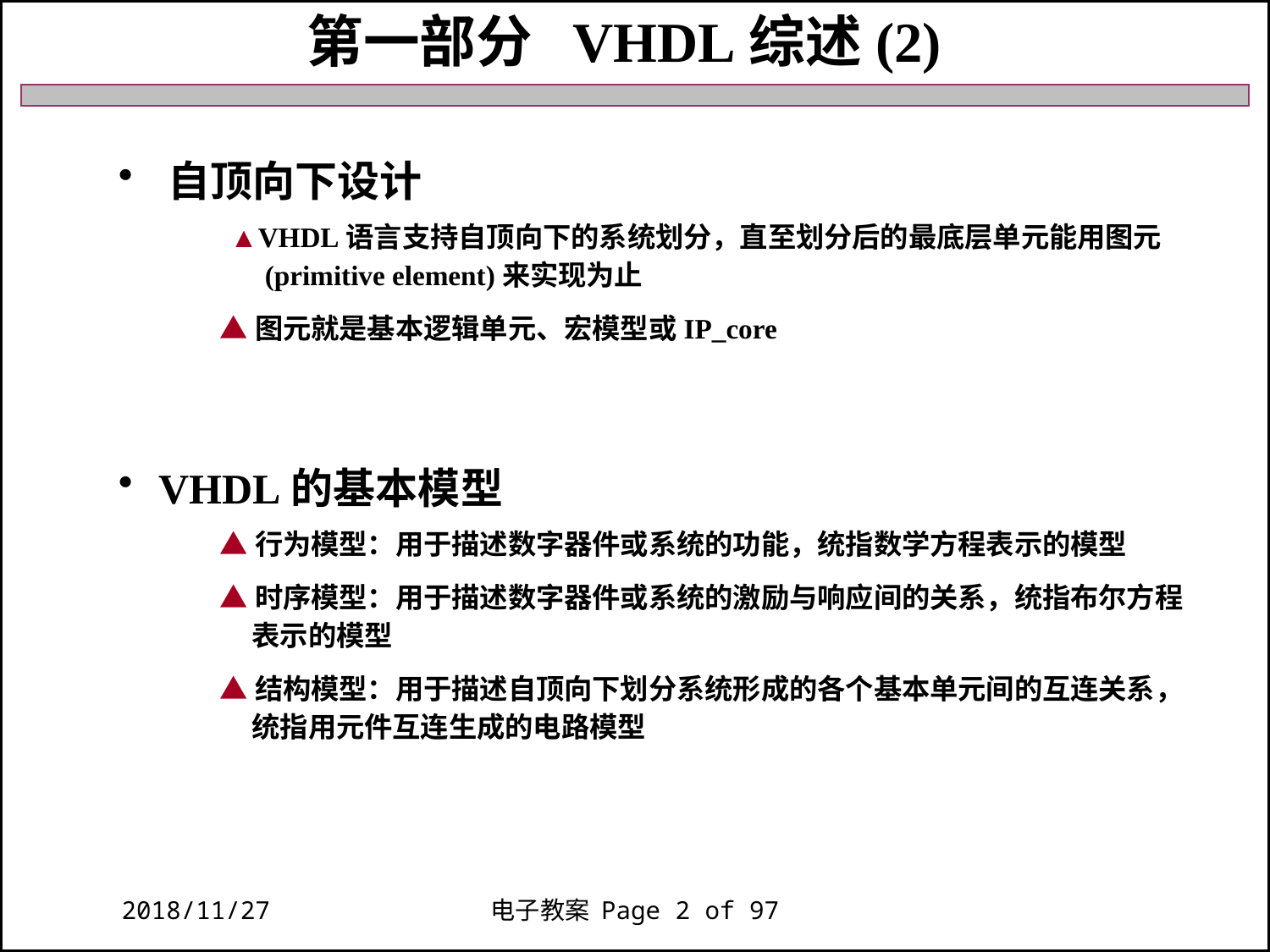

第一部分  VHDL综述(2)

 自顶向下设计
                ▲VHDL语言支持自顶向下的系统划分，直至划分后的最底层单元能用图元
                     (primitive element)来实现为止
                ▲图元就是基本逻辑单元、宏模型或IP_core

 VHDL的基本模型
                ▲行为模型：用于描述数字器件或系统的功能，统指数学方程表示的模型
                ▲时序模型：用于描述数字器件或系统的激励与响应间的关系，统指布尔方程
                    表示的模型
                ▲结构模型：用于描述自顶向下划分系统形成的各个基本单元间的互连关系，
                    统指用元件互连生成的电路模型

2018/11/27
电子教案 Page 2 of 97